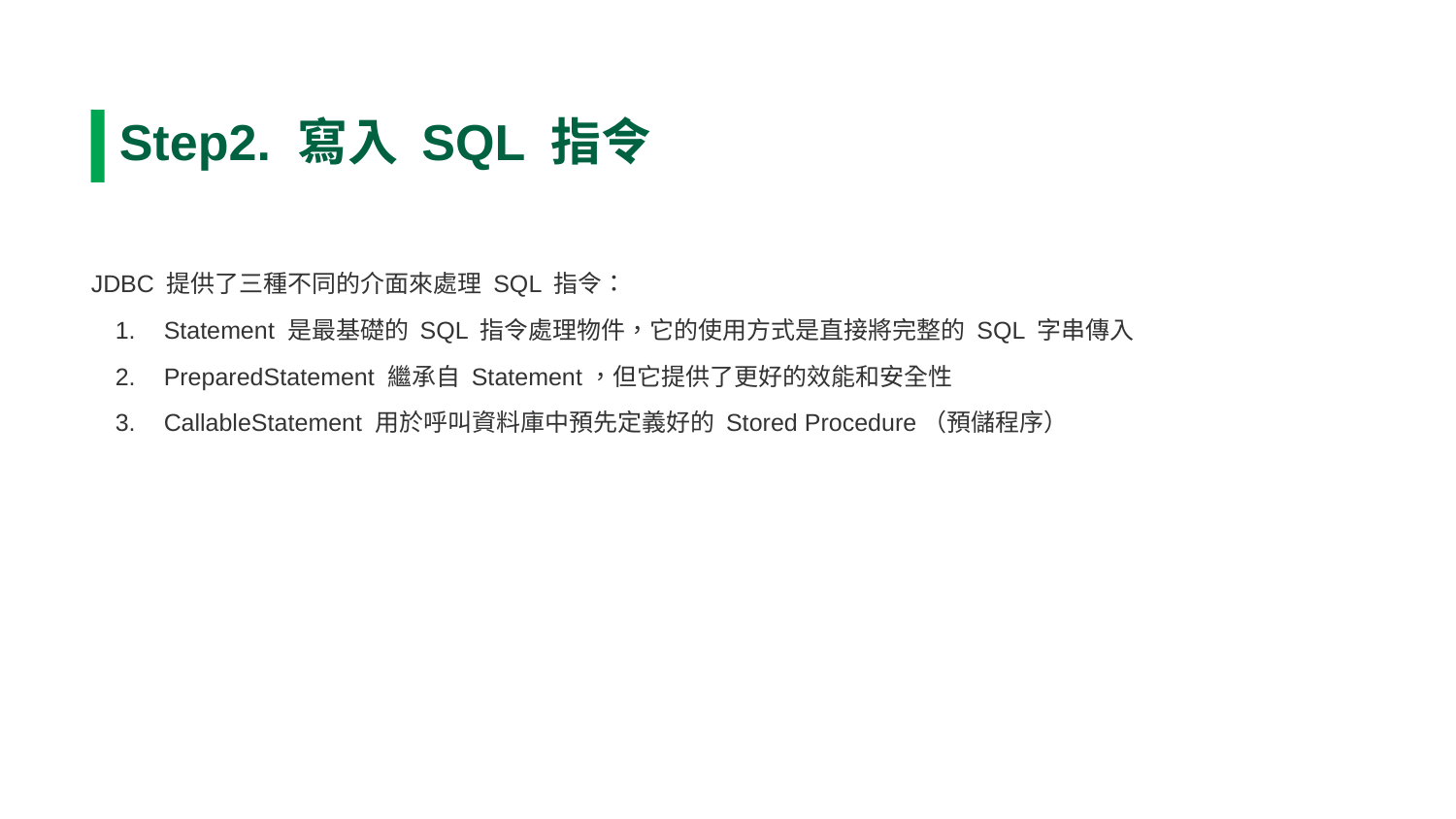

Step2. 寫入 SQL 指令
JDBC 提供了三種不同的介面來處理 SQL 指令：
Statement 是最基礎的 SQL 指令處理物件，它的使用方式是直接將完整的 SQL 字串傳入
PreparedStatement 繼承自 Statement，但它提供了更好的效能和安全性
CallableStatement 用於呼叫資料庫中預先定義好的 Stored Procedure（預儲程序）